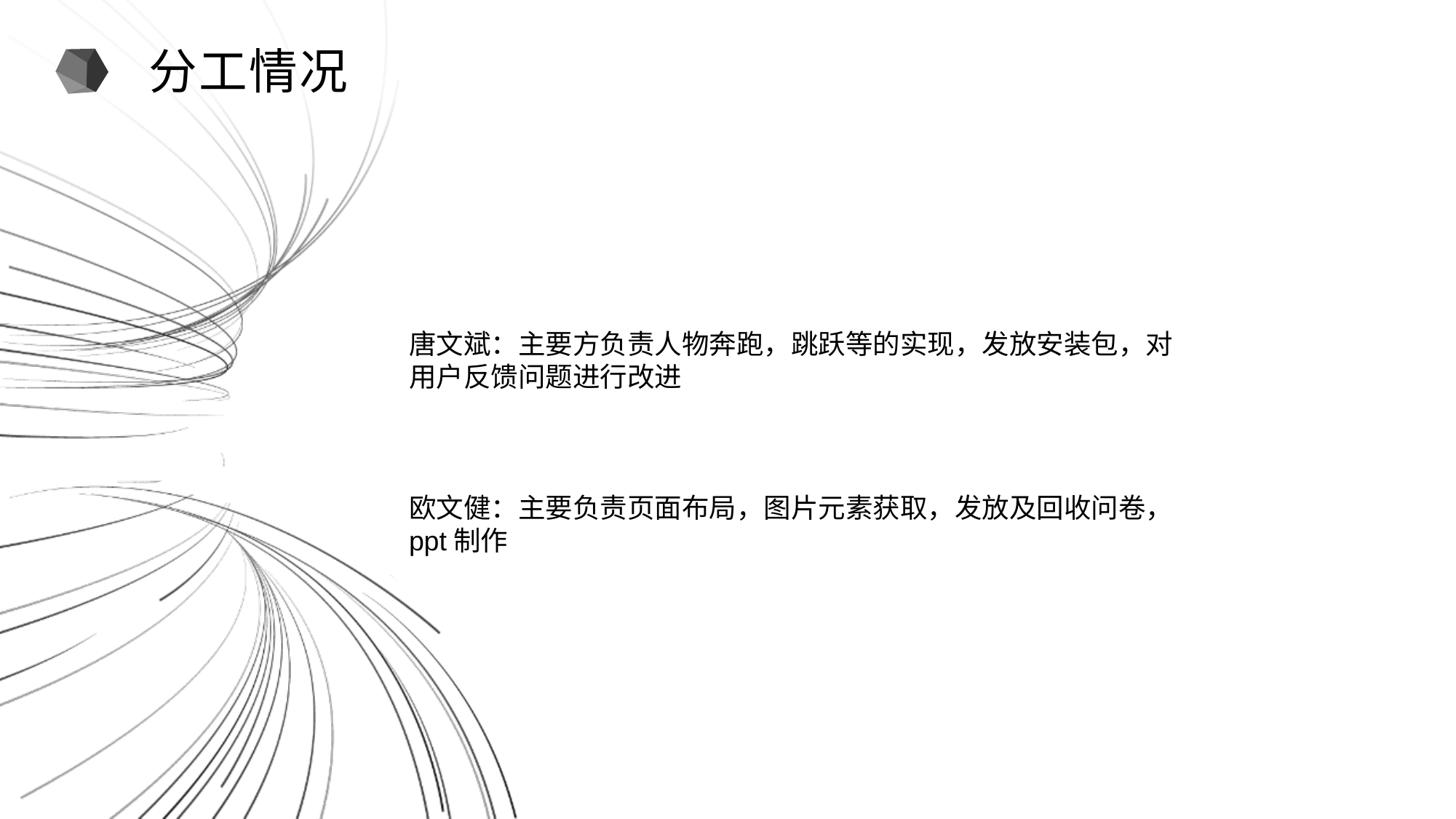

分工情况

唐文斌：主要方负责人物奔跑，跳跃等的实现，发放安装包，对用户反馈问题进行改进

欧文健：主要负责页面布局，图片元素获取，发放及回收问卷，ppt制作